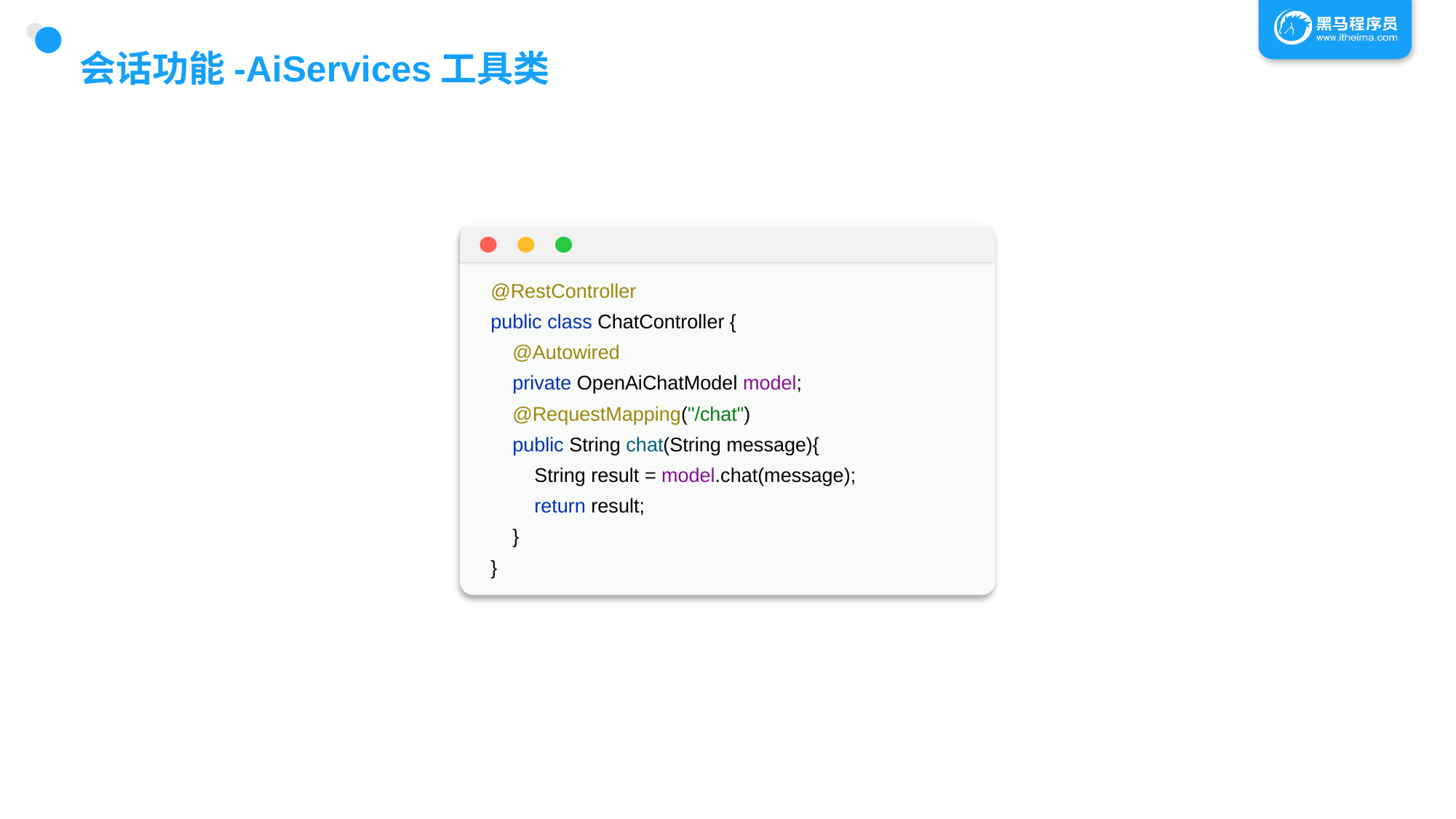

# 会话功能-AiServices工具类

@RestController
public class ChatController {
    @Autowired
    private OpenAiChatModel model;
    @RequestMapping("/chat")
    public String chat(String message){
        String result = model.chat(message);
        return result;
    }
}